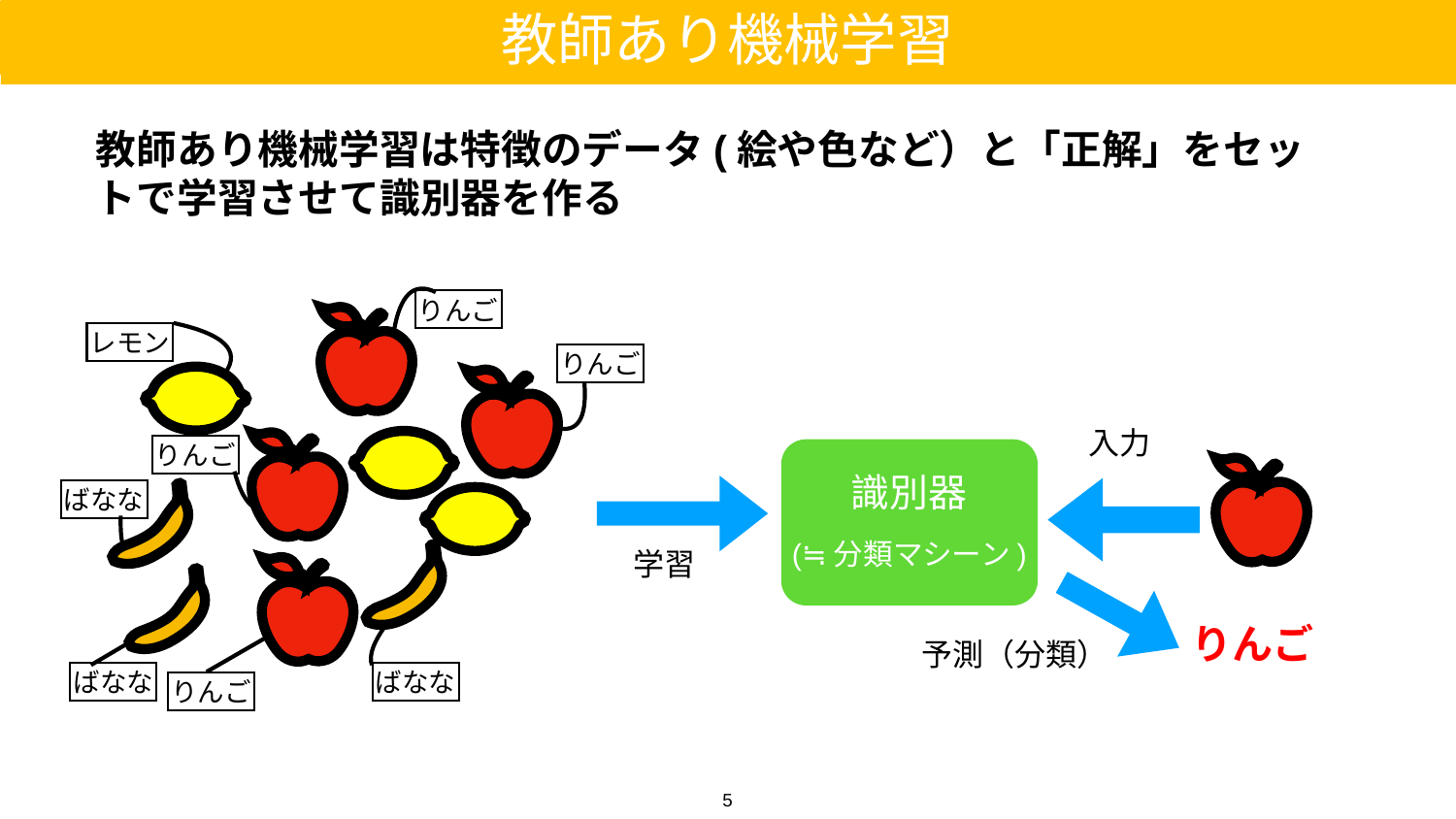

教師あり機械学習
教師あり機械学習は特徴のデータ(絵や色など）と「正解」をセットで学習させて識別器を作る

りんご

レモン
りんご

入力

りんご

識別器

ばなな

(≒分類マシーン)
学習

りんご

予測（分類）
ばなな
ばなな
りんご
5